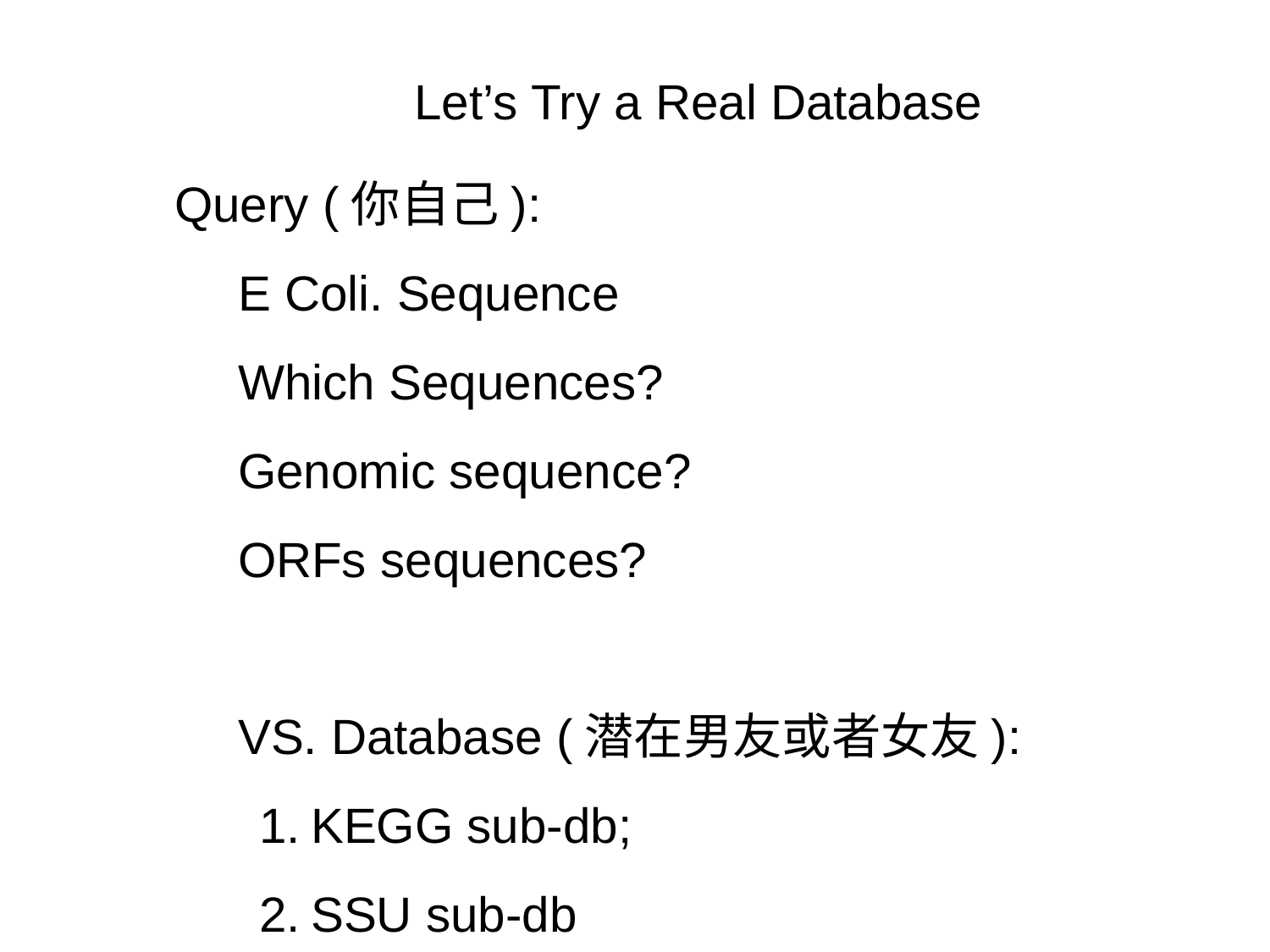

Let’s Try a Real Database
Query (你自己):
E Coli. Sequence
Which Sequences?
Genomic sequence?
ORFs sequences?

VS. Database (潜在男友或者女友):
KEGG sub-db;
SSU sub-db